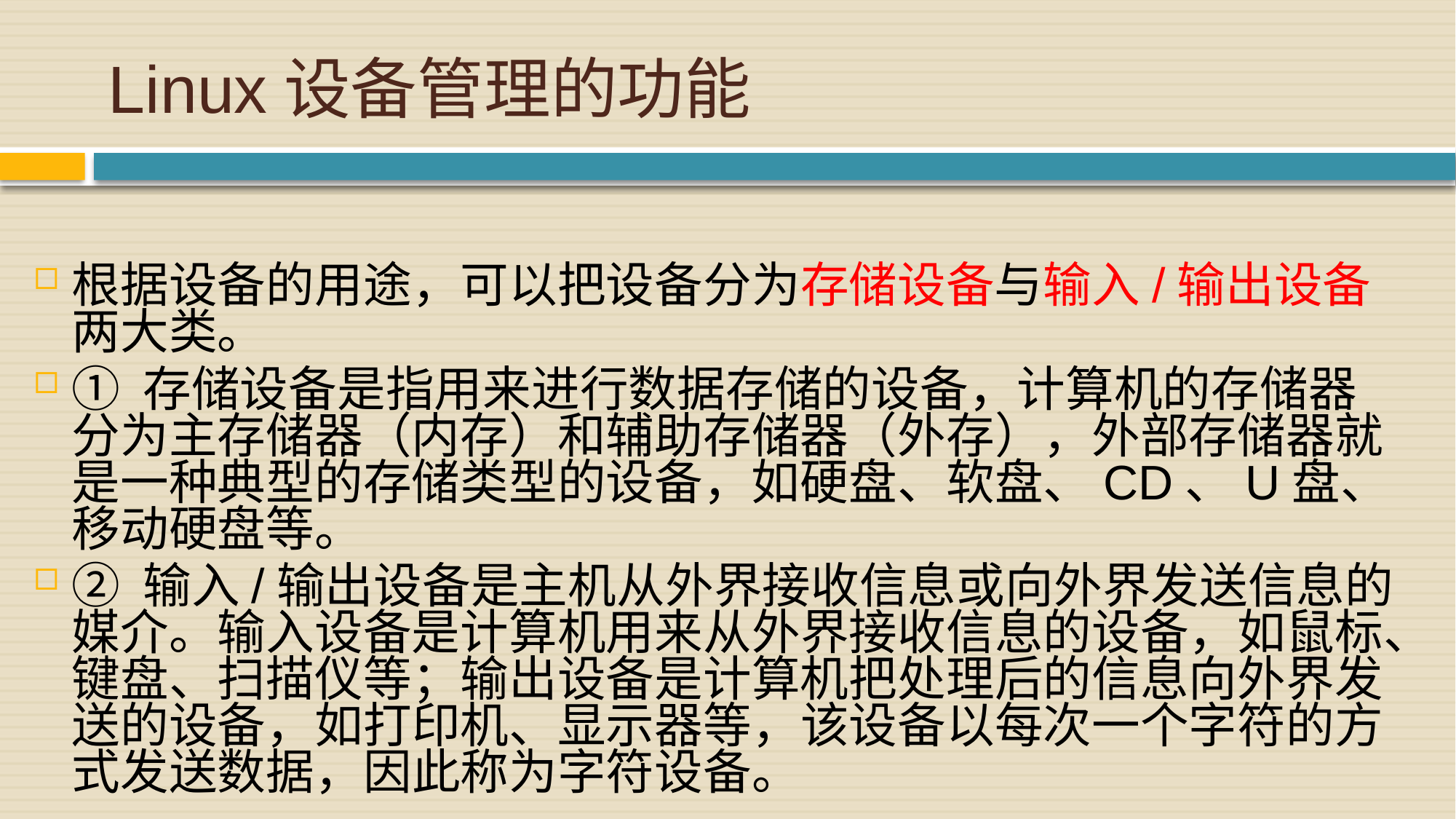

# Linux设备管理的功能

根据设备的用途，可以把设备分为存储设备与输入/输出设备两大类。
① 存储设备是指用来进行数据存储的设备，计算机的存储器分为主存储器（内存）和辅助存储器（外存），外部存储器就是一种典型的存储类型的设备，如硬盘、软盘、CD、U盘、移动硬盘等。
② 输入/输出设备是主机从外界接收信息或向外界发送信息的媒介。输入设备是计算机用来从外界接收信息的设备，如鼠标、键盘、扫描仪等；输出设备是计算机把处理后的信息向外界发送的设备，如打印机、显示器等，该设备以每次一个字符的方式发送数据，因此称为字符设备。